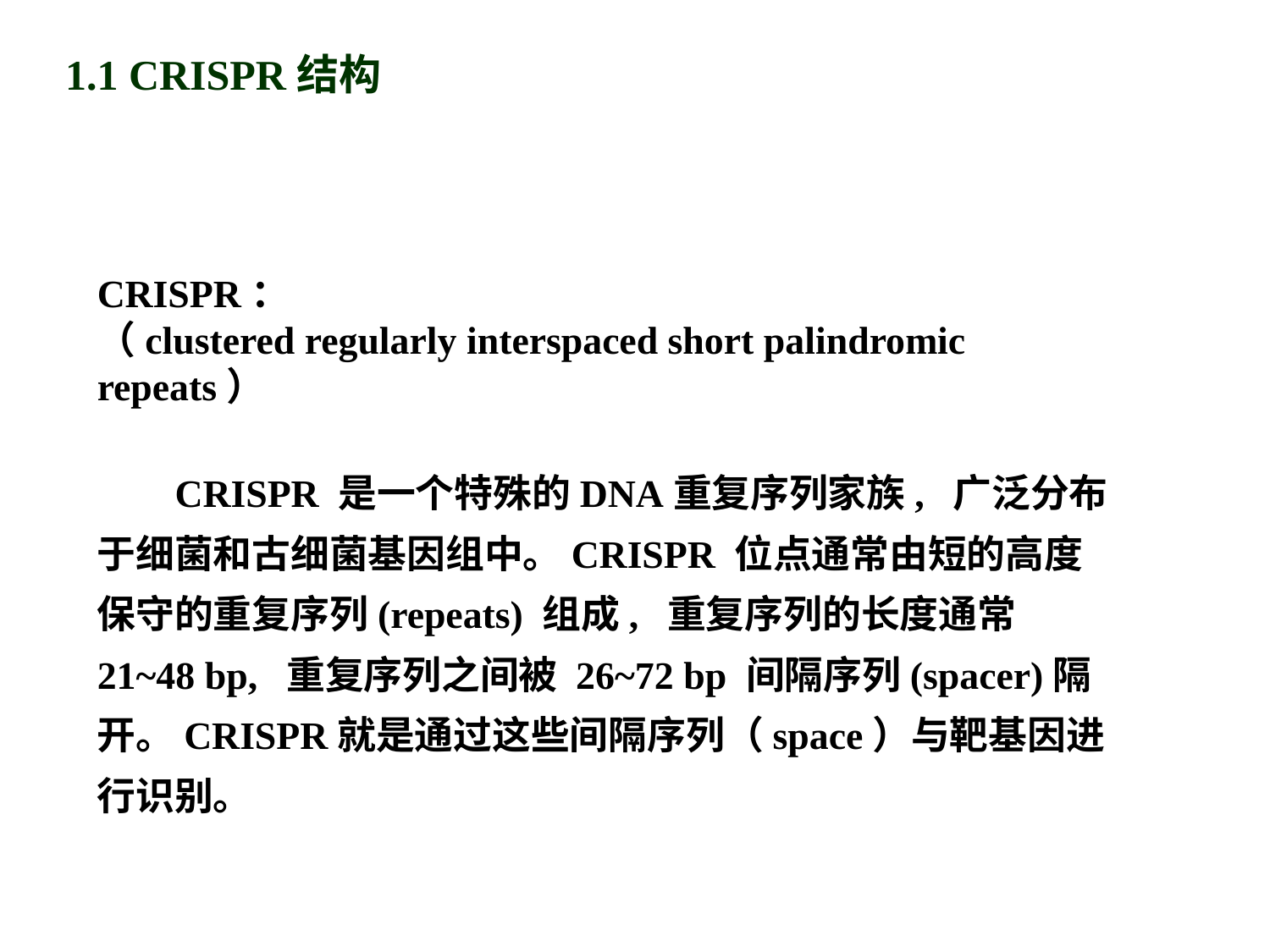

1.1 CRISPR结构
CRISPR：
（clustered regularly interspaced short palindromic repeats）

        CRISPR 是一个特殊的DNA重复序列家族,  广泛分布于细菌和古细菌基因组中。CRISPR 位点通常由短的高度保守的重复序列(repeats) 组成,  重复序列的长度通常 21~48 bp,  重复序列之间被 26~72 bp 间隔序列(spacer)隔开。CRISPR就是通过这些间隔序列（space）与靶基因进行识别。